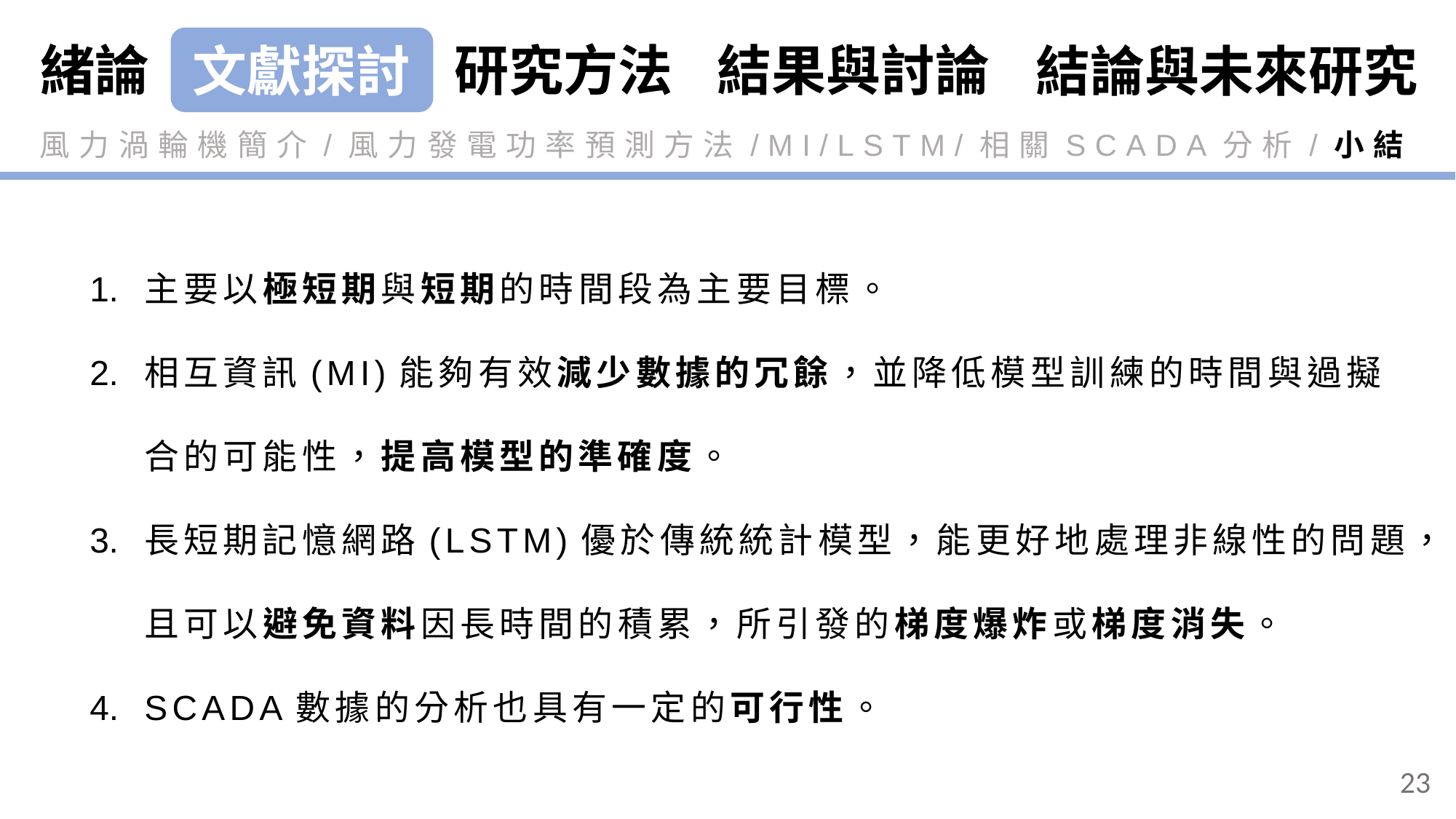

緒論
研究方法
結果與討論
結論與未來研究
文獻探討
風力渦輪機簡介/風力發電功率預測方法/MI/LSTM/相關SCADA分析/小結

主要以極短期與短期的時間段為主要目標。
相互資訊(MI)能夠有效減少數據的冗餘，並降低模型訓練的時間與過擬合的可能性，提高模型的準確度。
長短期記憶網路(LSTM)優於傳統統計模型，能更好地處理非線性的問題，且可以避免資料因長時間的積累，所引發的梯度爆炸或梯度消失。
SCADA數據的分析也具有一定的可行性。

23